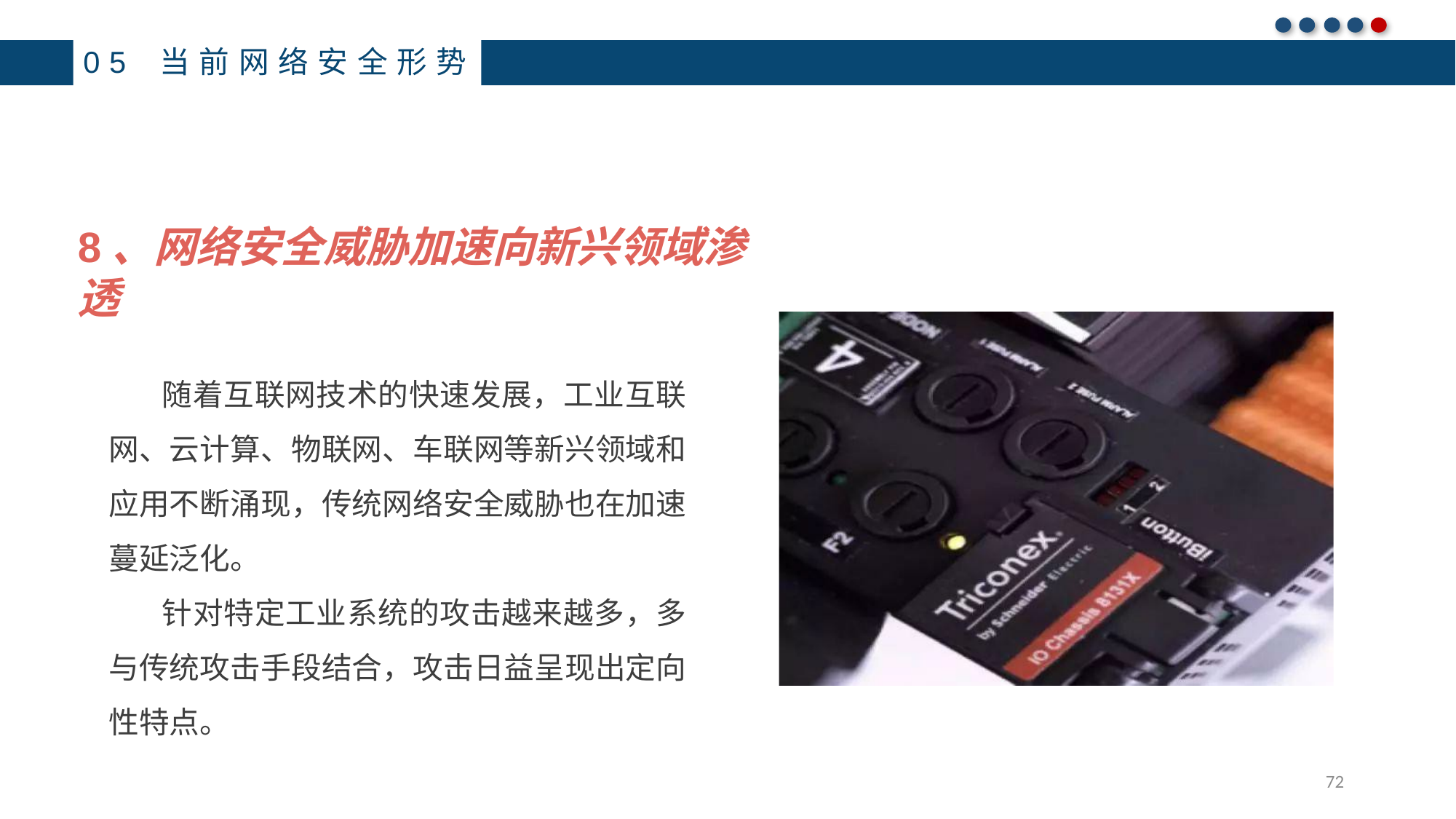

05 当前网络安全形势

8、网络安全威胁加速向新兴领域渗透
随着互联网技术的快速发展，工业互联 网、云计算、物联网、车联网等新兴领域和 应用不断涌现，传统网络安全威胁也在加速 蔓延泛化。
针对特定工业系统的攻击越来越多，多 与传统攻击手段结合，攻击日益呈现出定向 性特点。

72